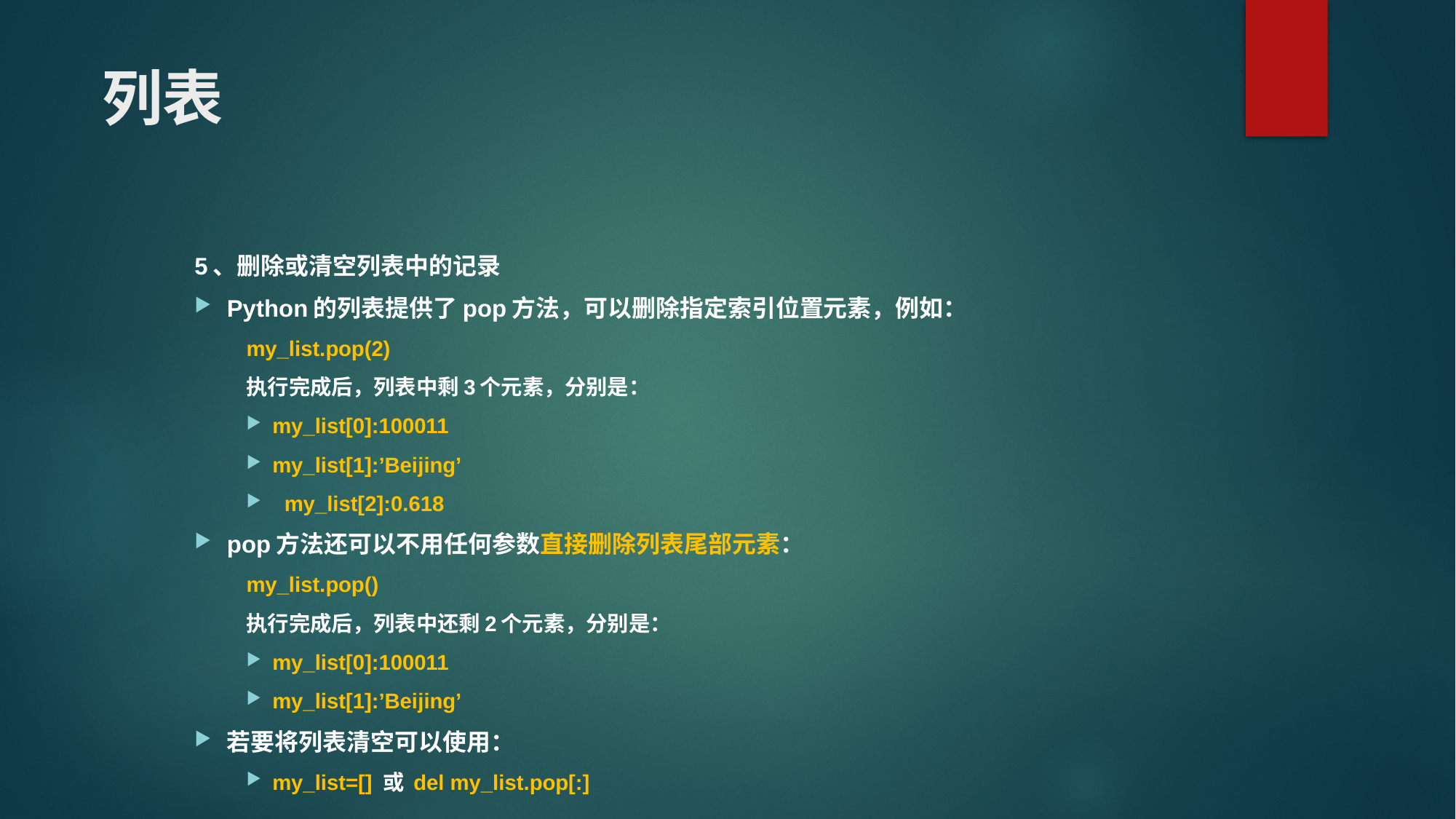

# 列表
5、删除或清空列表中的记录
Python的列表提供了pop方法，可以删除指定索引位置元素，例如：
my_list.pop(2)
执行完成后，列表中剩3个元素，分别是：
	my_list[0]:100011
	my_list[1]:’Beijing’
  my_list[2]:0.618
pop方法还可以不用任何参数直接删除列表尾部元素：
my_list.pop()
执行完成后，列表中还剩2个元素，分别是：
	my_list[0]:100011
	my_list[1]:’Beijing’
若要将列表清空可以使用：
my_list=[] 或 del my_list.pop[:]